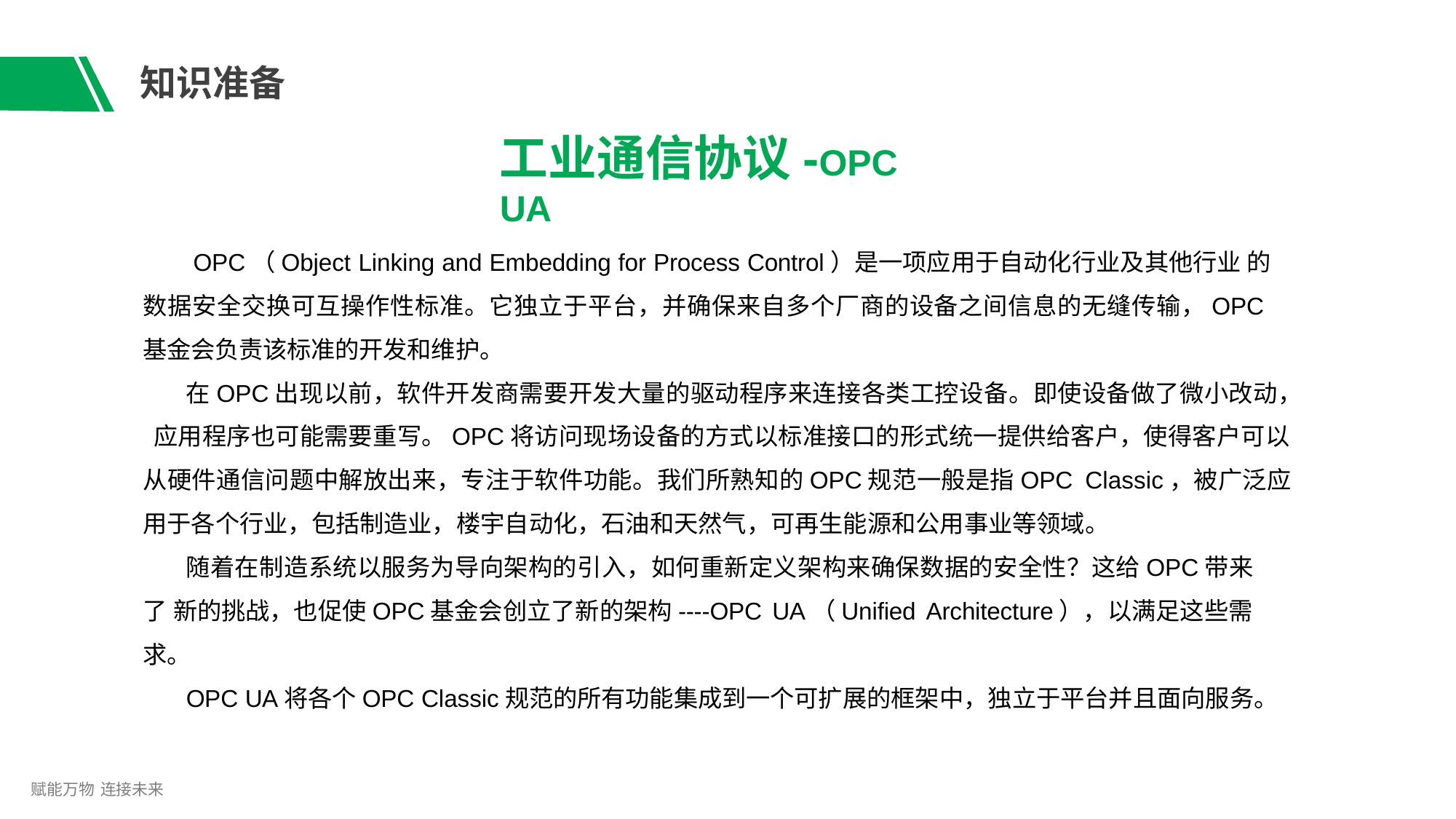

# 知识准备
工业通信协议-OPC UA
OPC（Object Linking and Embedding for Process Control）是一项应用于自动化行业及其他行业 的数据安全交换可互操作性标准。它独立于平台，并确保来自多个厂商的设备之间信息的无缝传输，OPC  基金会负责该标准的开发和维护。
在OPC出现以前，软件开发商需要开发大量的驱动程序来连接各类工控设备。即使设备做了微小改动，  应用程序也可能需要重写。OPC将访问现场设备的方式以标准接口的形式统一提供给客户，使得客户可以 从硬件通信问题中解放出来，专注于软件功能。我们所熟知的OPC规范一般是指OPC Classic，被广泛应 用于各个行业，包括制造业，楼宇自动化，石油和天然气，可再生能源和公用事业等领域。
随着在制造系统以服务为导向架构的引入，如何重新定义架构来确保数据的安全性？这给OPC带来了 新的挑战，也促使OPC基金会创立了新的架构----OPC UA（Unified Architecture），以满足这些需求。
OPC UA将各个OPC Classic规范的所有功能集成到一个可扩展的框架中，独立于平台并且面向服务。
赋能万物 连接未来